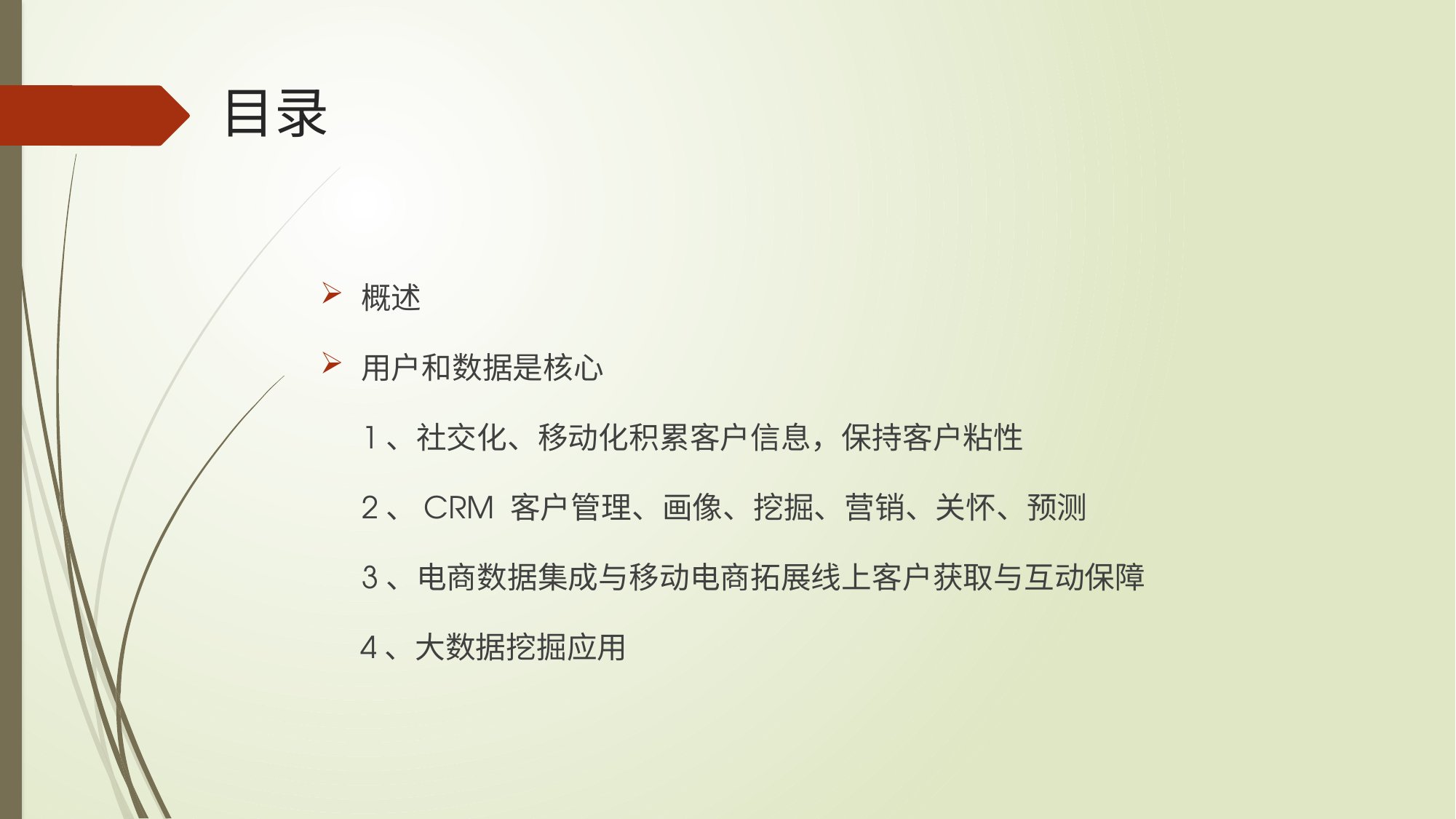

# 目录
概述
用户和数据是核心
     1、社交化、移动化积累客户信息，保持客户粘性
     2、CRM 客户管理、画像、挖掘、营销、关怀、预测
     3、电商数据集成与移动电商拓展线上客户获取与互动保障
      4、大数据挖掘应用